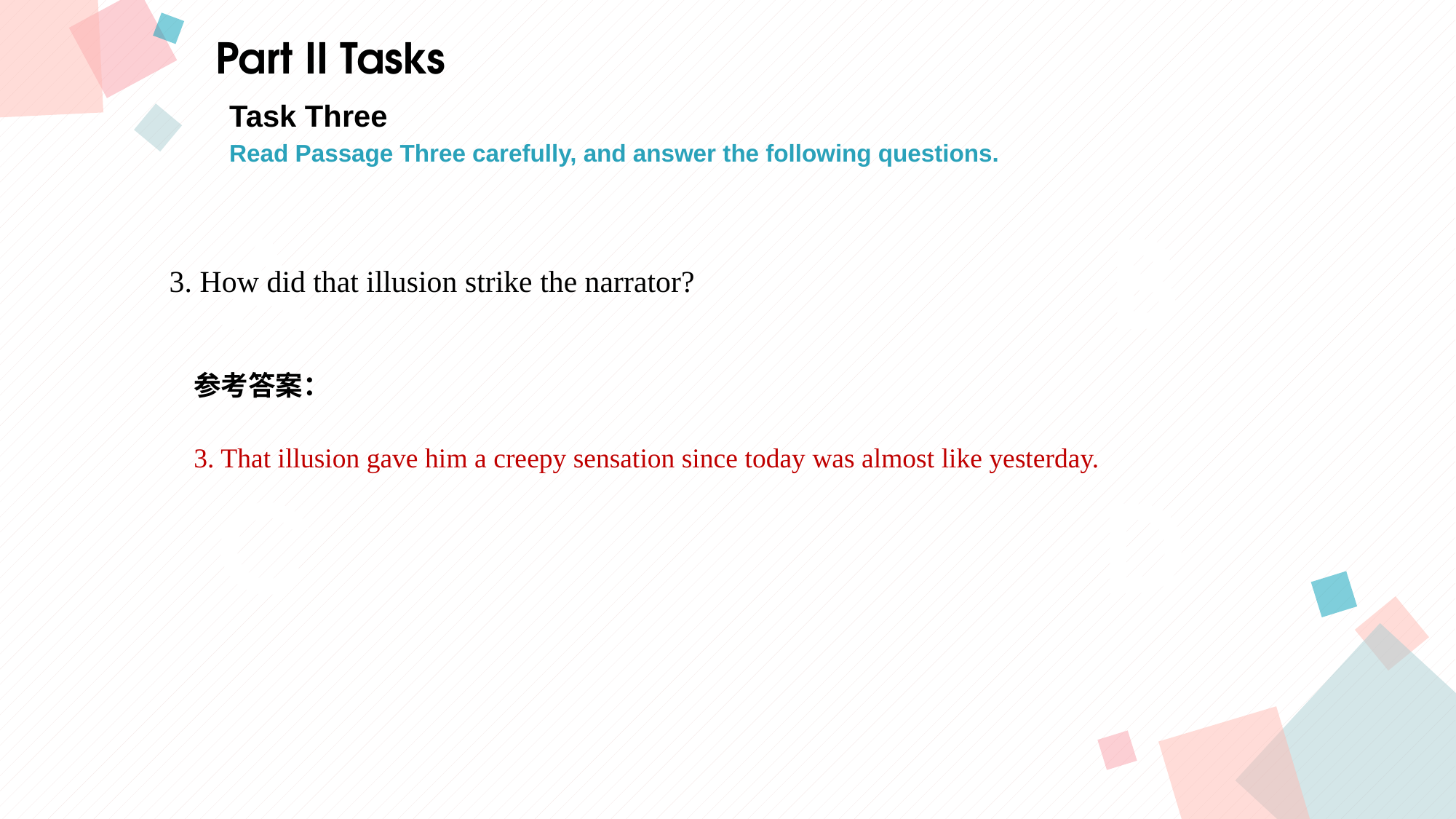

Part II Tasks
Task Three

Read Passage Three carefully, and answer the following questions.
A
B
     3. How did that illusion strike the narrator?
参考答案：

3. That illusion gave him a creepy sensation since today was almost like yesterday.
C
D